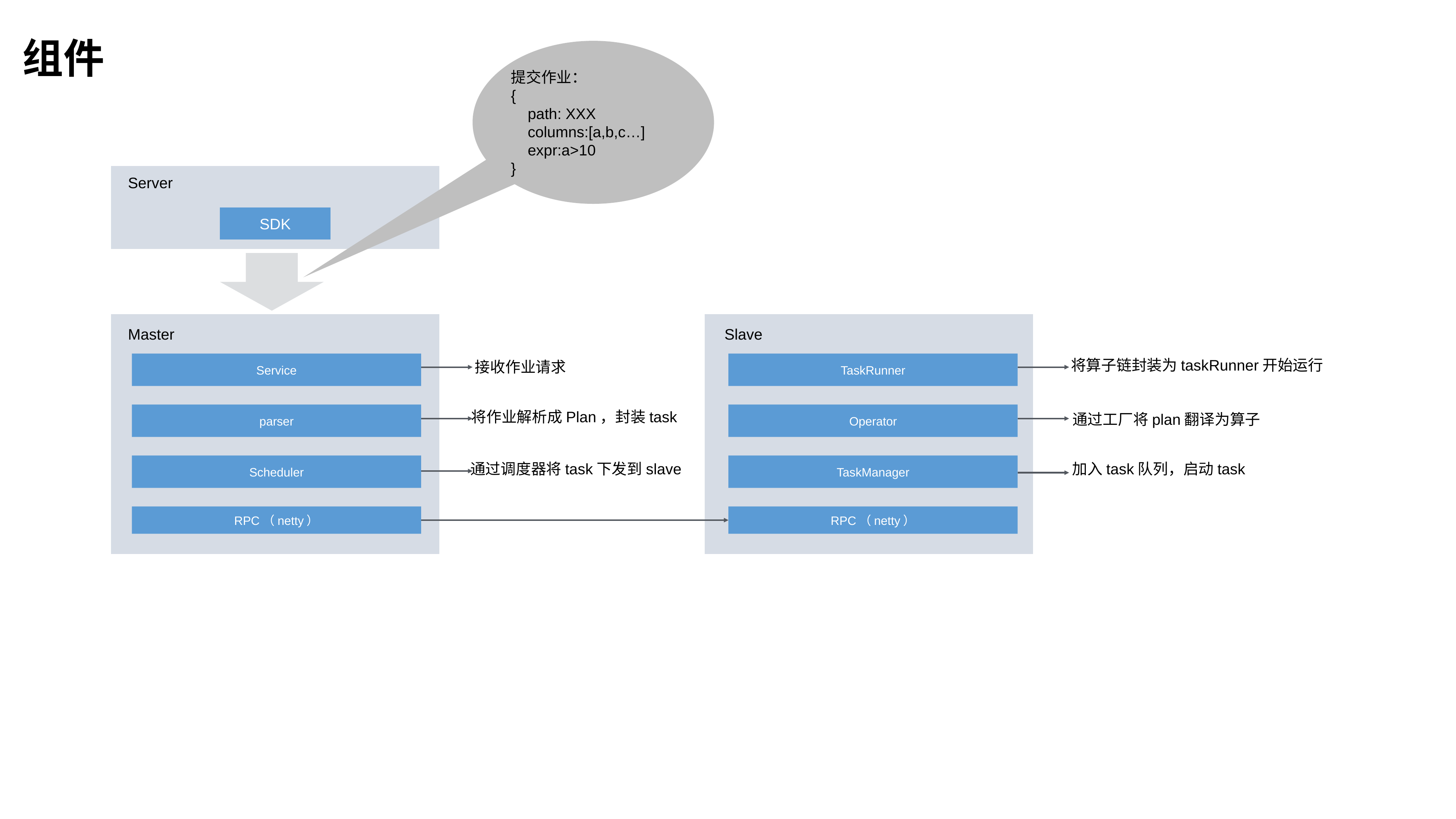

组件
提交作业：
{
    path: XXX
    columns:[a,b,c…]
    expr:a>10
}

Server
SDK

Master
Slave
将算子链封装为taskRunner开始运行
Service
TaskRunner
接收作业请求
parser
将作业解析成Plan，封装task
Operator
通过工厂将plan翻译为算子
Scheduler
TaskManager
加入task队列，启动task
通过调度器将task下发到slave
RPC（netty）
RPC（netty）